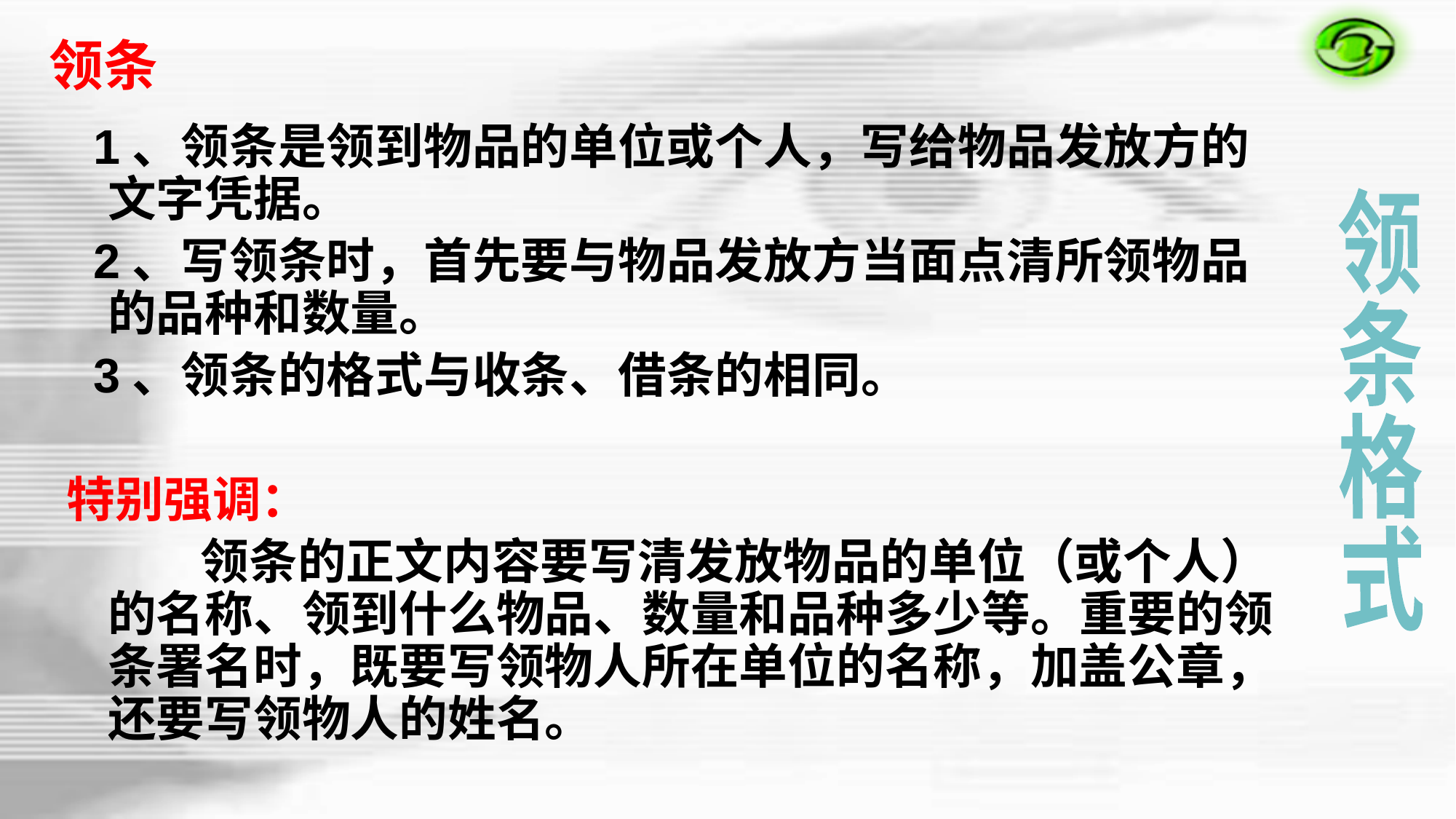

领条
  1、领条是领到物品的单位或个人，写给物品发放方的文字凭据。
  2、写领条时，首先要与物品发放方当面点清所领物品的品种和数量。
  3、领条的格式与收条、借条的相同。

特别强调：
           领条的正文内容要写清发放物品的单位（或个人）的名称、领到什么物品、数量和品种多少等。重要的领条署名时，既要写领物人所在单位的名称，加盖公章，还要写领物人的姓名。

领
条
格
式